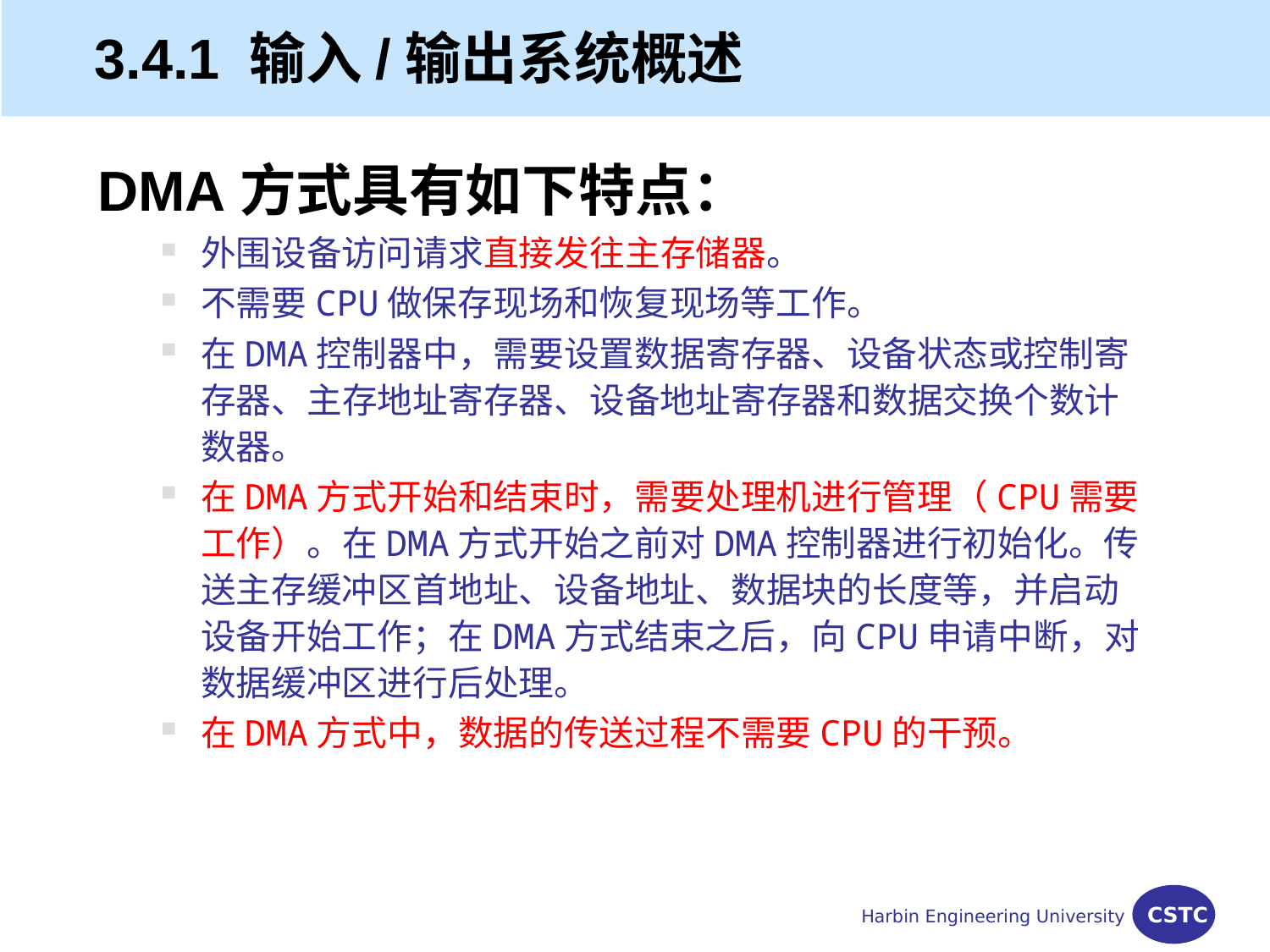

# 3.4.1 输入/输出系统概述
DMA方式具有如下特点：
外围设备访问请求直接发往主存储器。
不需要CPU做保存现场和恢复现场等工作。
在DMA控制器中，需要设置数据寄存器、设备状态或控制寄存器、主存地址寄存器、设备地址寄存器和数据交换个数计数器。
在DMA方式开始和结束时，需要处理机进行管理（CPU需要工作）。在DMA方式开始之前对DMA控制器进行初始化。传送主存缓冲区首地址、设备地址、数据块的长度等，并启动设备开始工作；在DMA方式结束之后，向CPU申请中断，对数据缓冲区进行后处理。
在DMA方式中，数据的传送过程不需要CPU的干预。
Harbin Engineering University